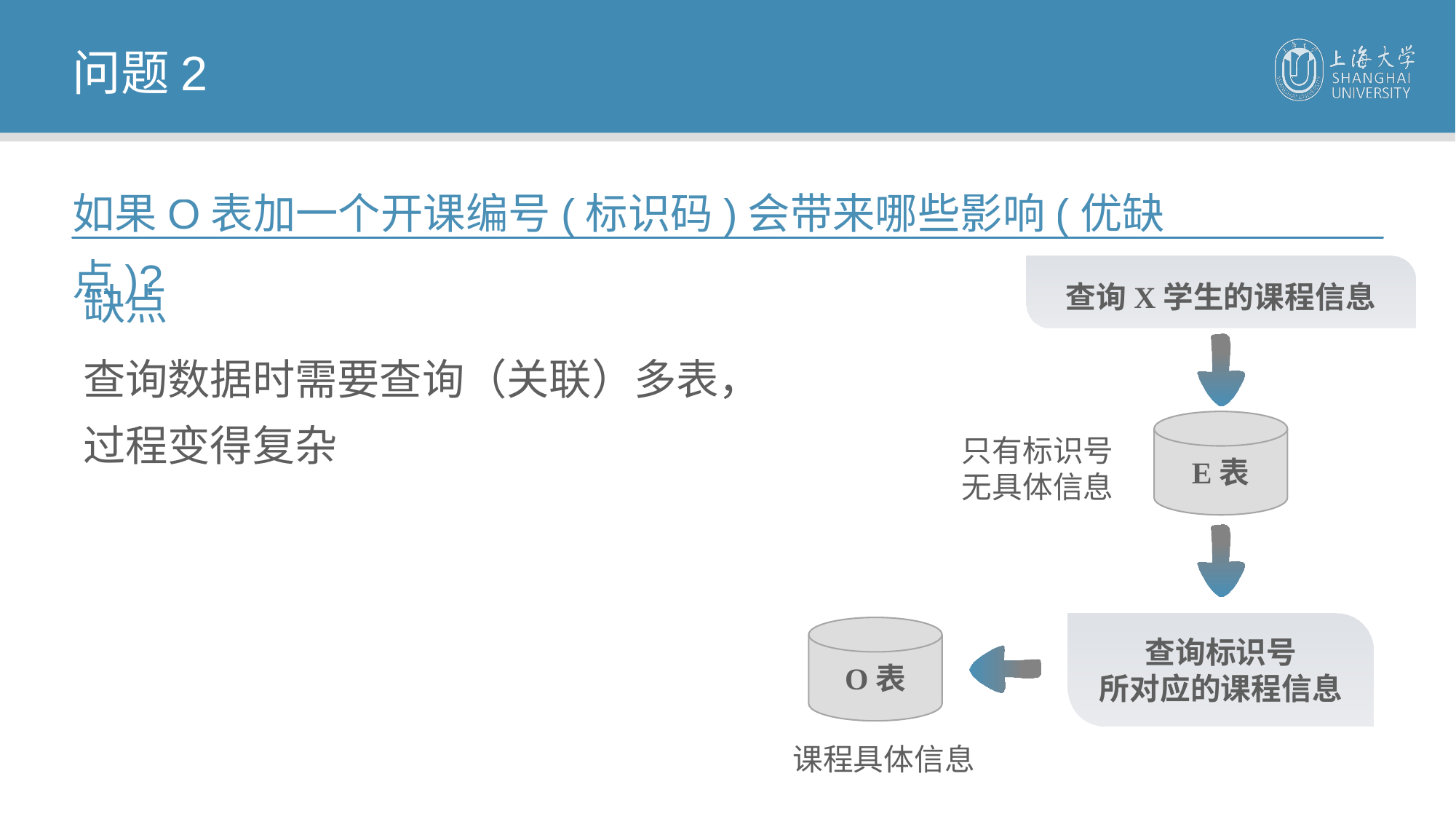

问题2
如果O表加一个开课编号(标识码)会带来哪些影响(优缺点)?

查询X学生的课程信息
缺点
查询数据时需要查询（关联）多表，
过程变得复杂

E表
只有标识号
无具体信息

查询标识号
所对应的课程信息
O表

课程具体信息